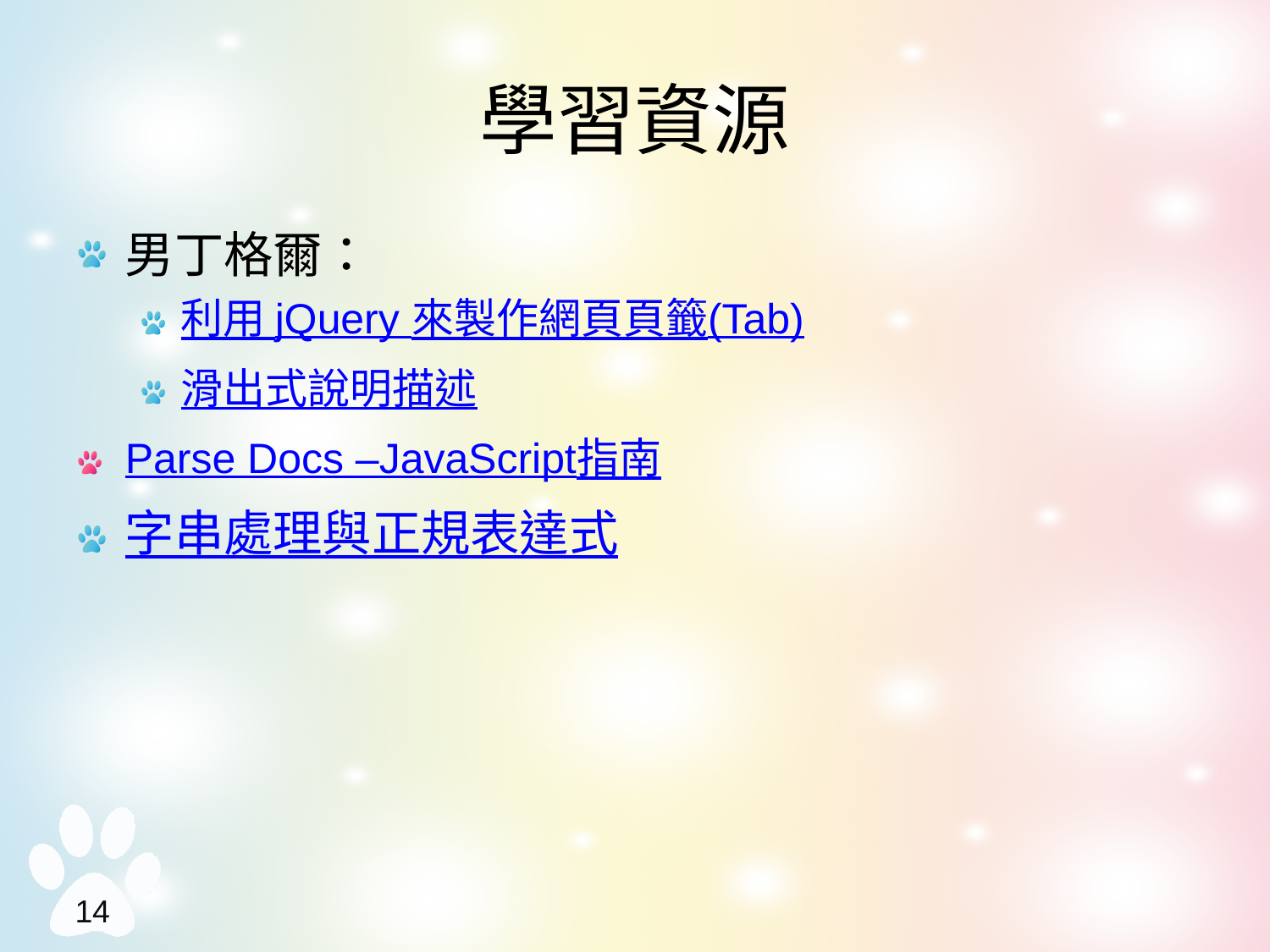

# 學習資源
男丁格爾：
利用 jQuery 來製作網頁頁籤(Tab)
滑出式說明描述
Parse Docs –JavaScript指南
字串處理與正規表達式
14